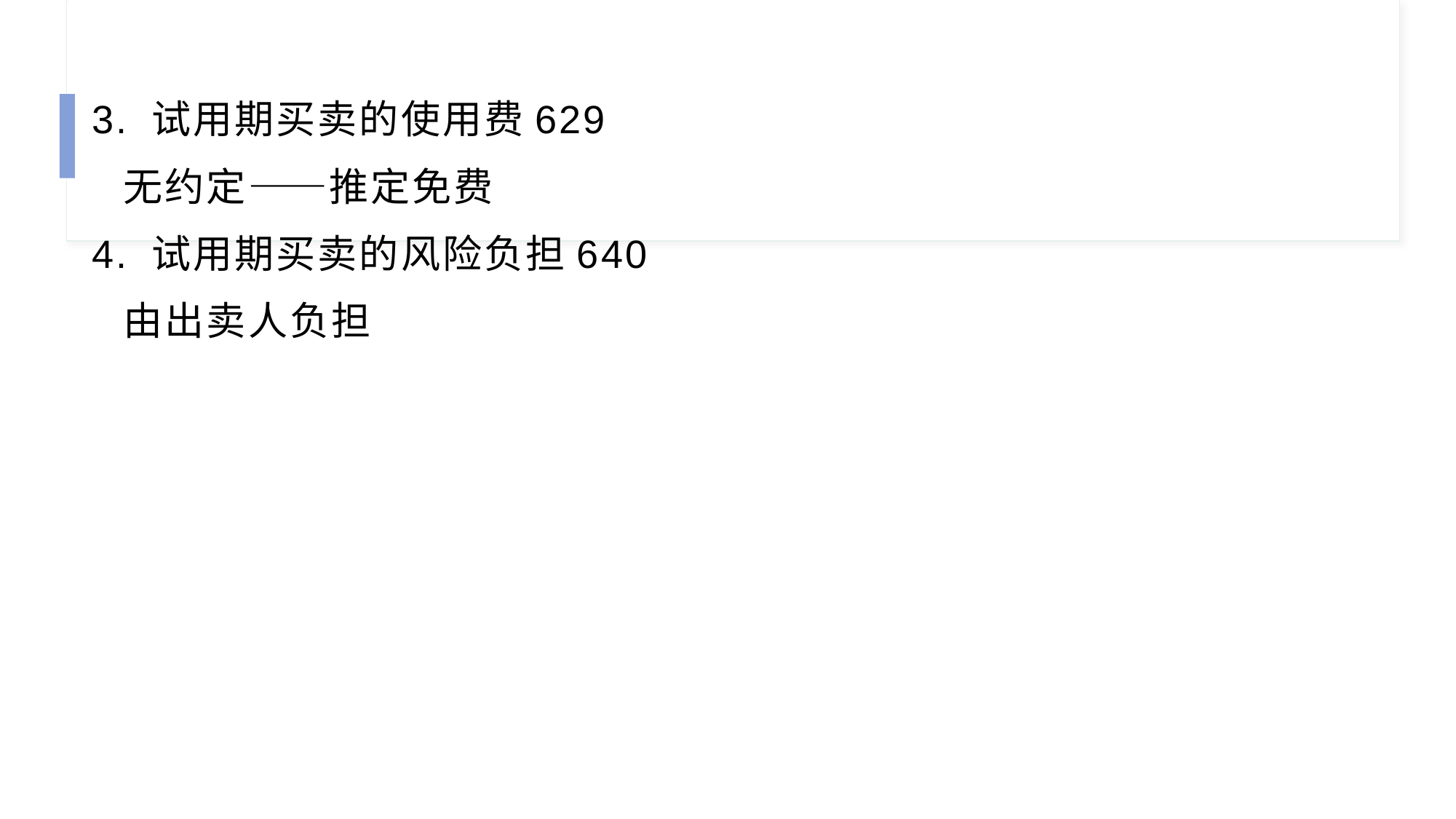

3. 试用期买卖的使用费629
  无约定——推定免费
4. 试用期买卖的风险负担640
  由出卖人负担